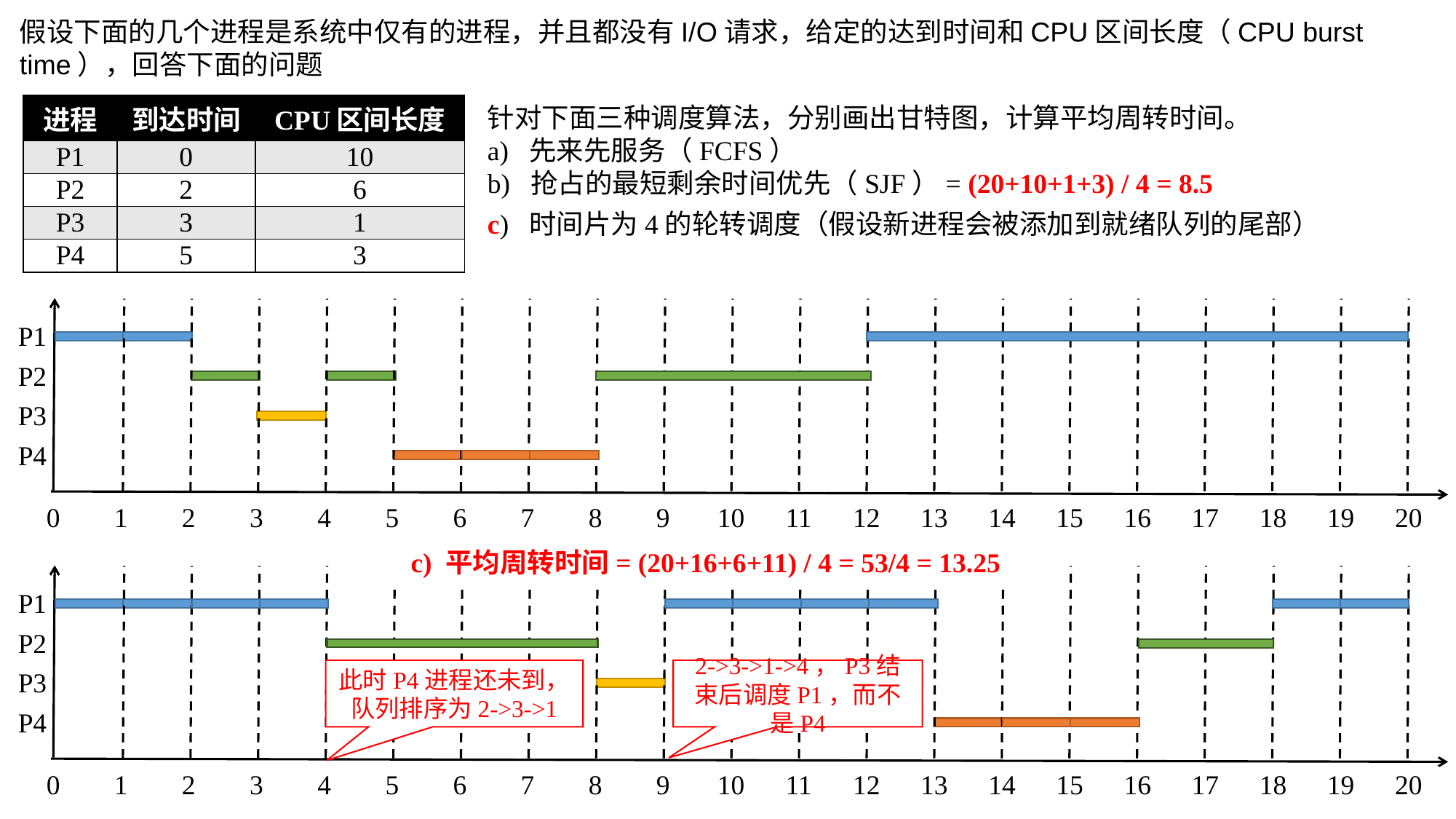

假设下面的几个进程是系统中仅有的进程，并且都没有I/O请求，给定的达到时间和CPU区间长度（CPU burst time），回答下面的问题
| 进程 | 到达时间 | CPU区间长度 |
| --- | --- | --- |
| P1 | 0 | 10 |
| P2 | 2 | 6 |
| P3 | 3 | 1 |
| P4 | 5 | 3 |
针对下面三种调度算法，分别画出甘特图，计算平均周转时间。a)  先来先服务（FCFS）b)  抢占的最短剩余时间优先（SJF）= (20+10+1+3) / 4 = 8.5c)  时间片为4的轮转调度（假设新进程会被添加到就绪队列的尾部）

P1

P2

P3

P4

0
1
2
3
4
5
6
7
8
9
10
11
12
13
14
15
16
17
18
19
20
c) 平均周转时间= (20+16+6+11) / 4 = 53/4 = 13.25
P1

P2

P3
此时P4进程还未到，队列排序为2->3->1
2->3->1->4，P3结束后调度P1，而不是P4

P4

0
1
2
3
4
5
6
7
8
9
10
11
12
13
14
15
16
17
18
19
20